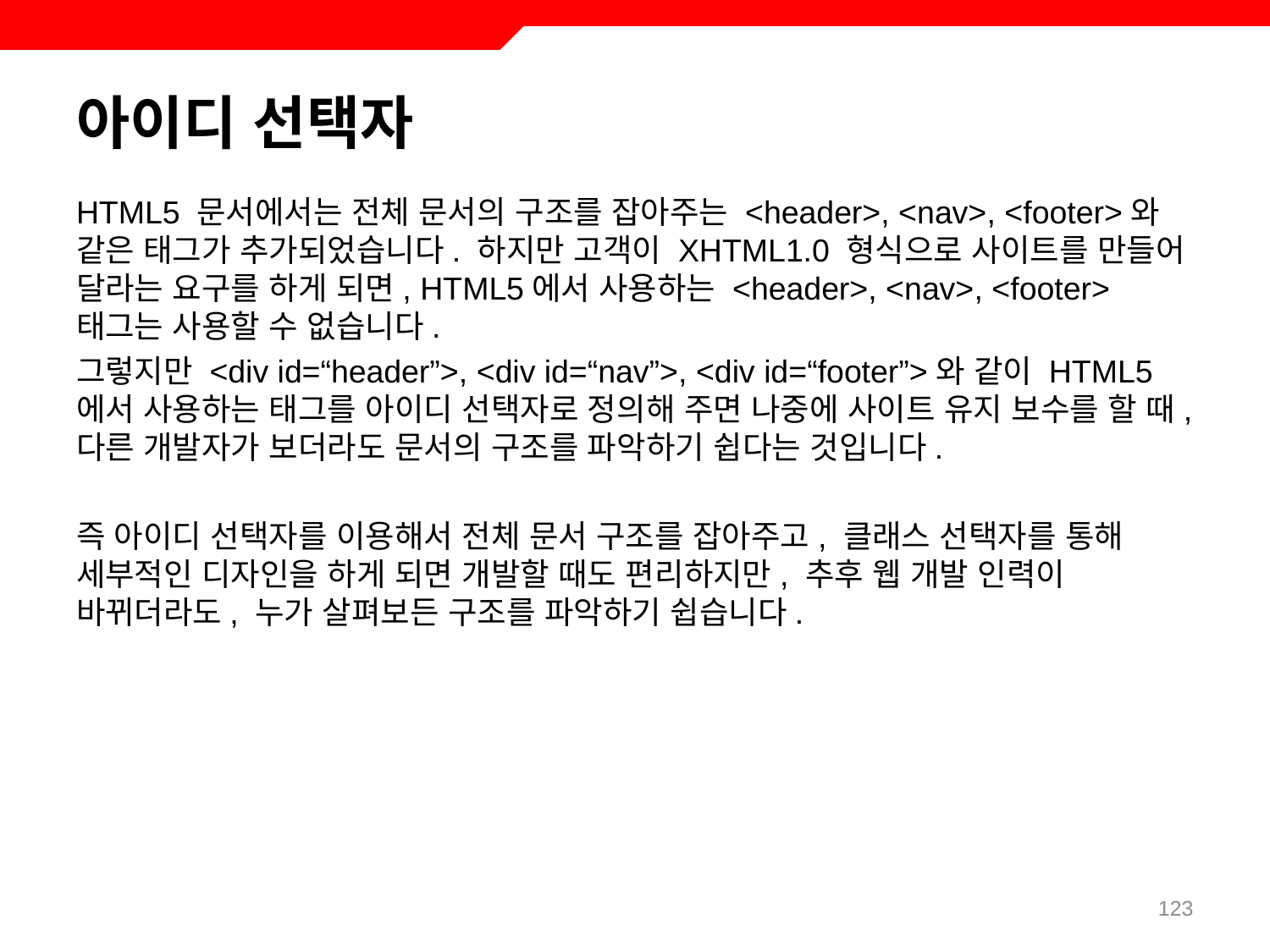

# 아이디 선택자
HTML5 문서에서는 전체 문서의 구조를 잡아주는 <header>, <nav>, <footer>와 같은 태그가 추가되었습니다. 하지만 고객이 XHTML1.0 형식으로 사이트를 만들어 달라는 요구를 하게 되면, HTML5에서 사용하는 <header>, <nav>, <footer> 태그는 사용할 수 없습니다.
그렇지만 <div id=“header”>, <div id=“nav”>, <div id=“footer”>와 같이 HTML5에서 사용하는 태그를 아이디 선택자로 정의해 주면 나중에 사이트 유지 보수를 할 때, 다른 개발자가 보더라도 문서의 구조를 파악하기 쉽다는 것입니다.

즉 아이디 선택자를 이용해서 전체 문서 구조를 잡아주고, 클래스 선택자를 통해 세부적인 디자인을 하게 되면 개발할 때도 편리하지만, 추후 웹 개발 인력이 바뀌더라도, 누가 살펴보든 구조를 파악하기 쉽습니다.
123